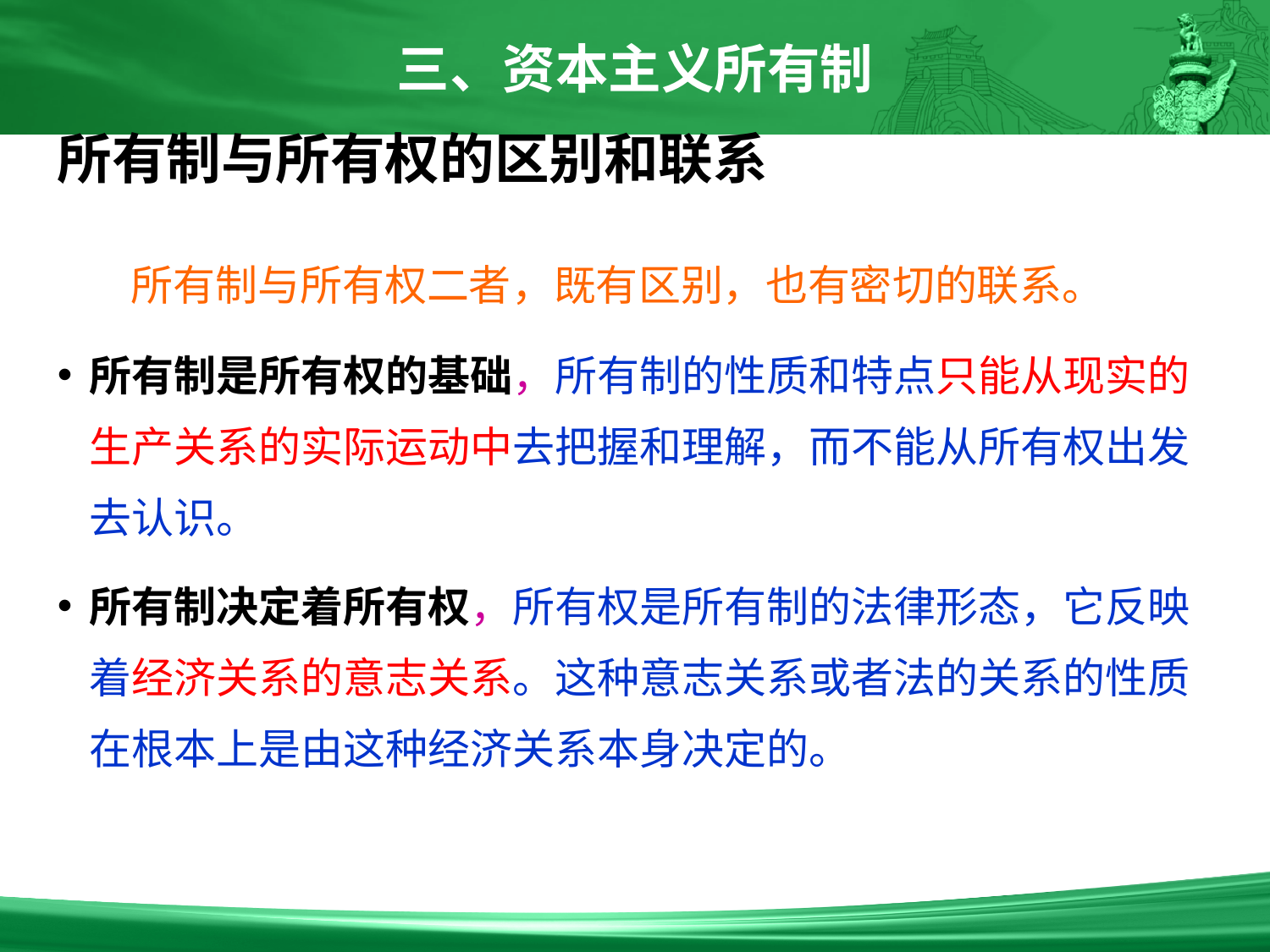

三、资本主义所有制
# 所有制与所有权的区别和联系
     所有制与所有权二者，既有区别，也有密切的联系。
所有制是所有权的基础，所有制的性质和特点只能从现实的生产关系的实际运动中去把握和理解，而不能从所有权出发去认识。
所有制决定着所有权，所有权是所有制的法律形态，它反映着经济关系的意志关系。这种意志关系或者法的关系的性质在根本上是由这种经济关系本身决定的。